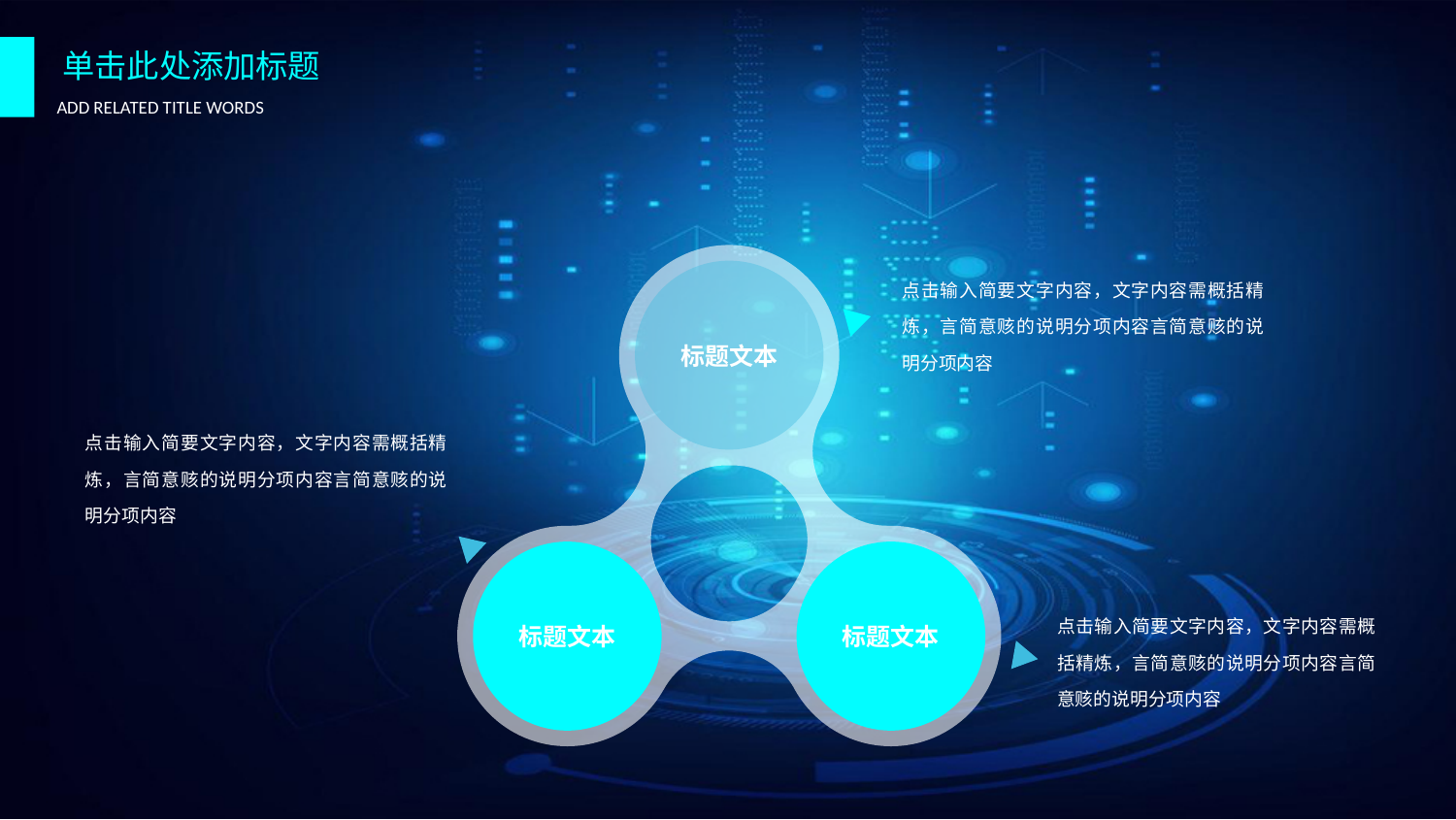

点击输入简要文字内容，文字内容需概括精炼，言简意赅的说明分项内容言简意赅的说明分项内容

标题文本
点击输入简要文字内容，文字内容需概括精炼，言简意赅的说明分项内容言简意赅的说明分项内容

点击输入简要文字内容，文字内容需概括精炼，言简意赅的说明分项内容言简意赅的说明分项内容
标题文本
标题文本